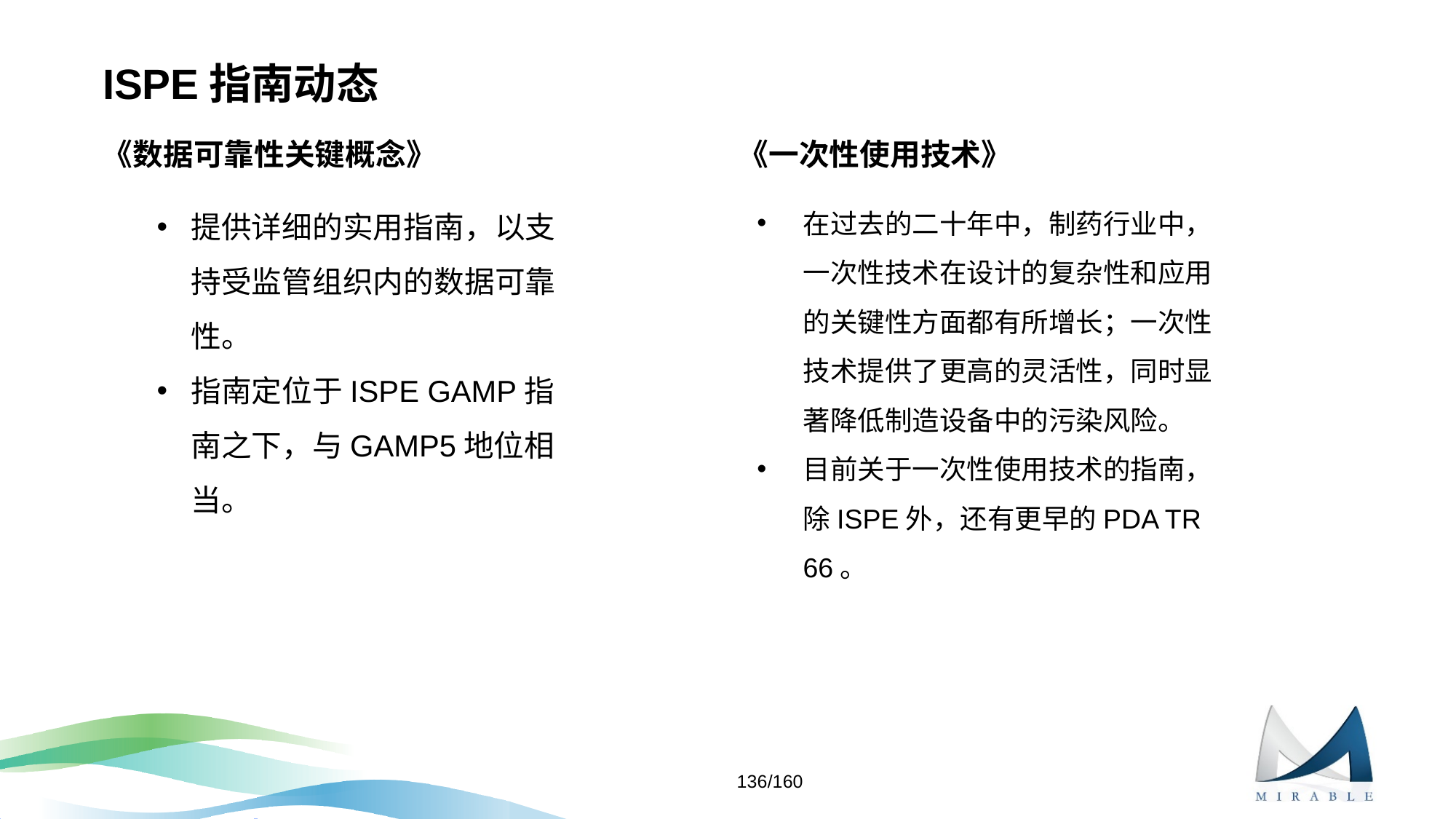

# ISPE指南动态
《一次性使用技术》
在过去的二十年中，制药行业中，一次性技术在设计的复杂性和应用的关键性方面都有所增长；一次性技术提供了更高的灵活性，同时显著降低制造设备中的污染风险。
目前关于一次性使用技术的指南，除ISPE外，还有更早的PDA TR 66。
《数据可靠性关键概念》
提供详细的实用指南，以支持受监管组织内的数据可靠性。
指南定位于ISPE GAMP指南之下，与GAMP5地位相当。
136/160